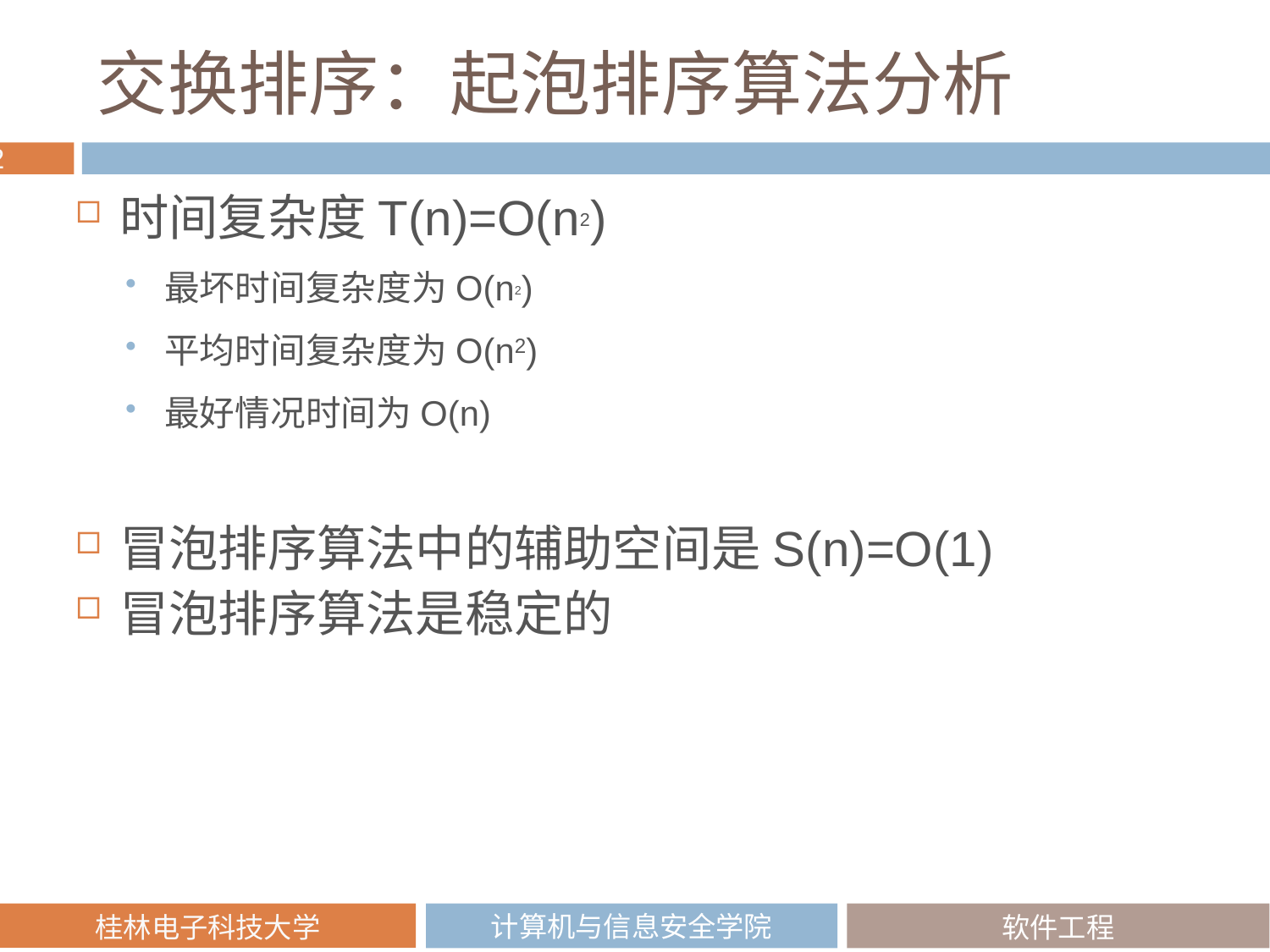

# 交换排序：起泡排序算法分析
时间复杂度T(n)=O(n2)
最坏时间复杂度为O(n2)
平均时间复杂度为O(n2)
最好情况时间为O(n)

冒泡排序算法中的辅助空间是S(n)=O(1)
冒泡排序算法是稳定的